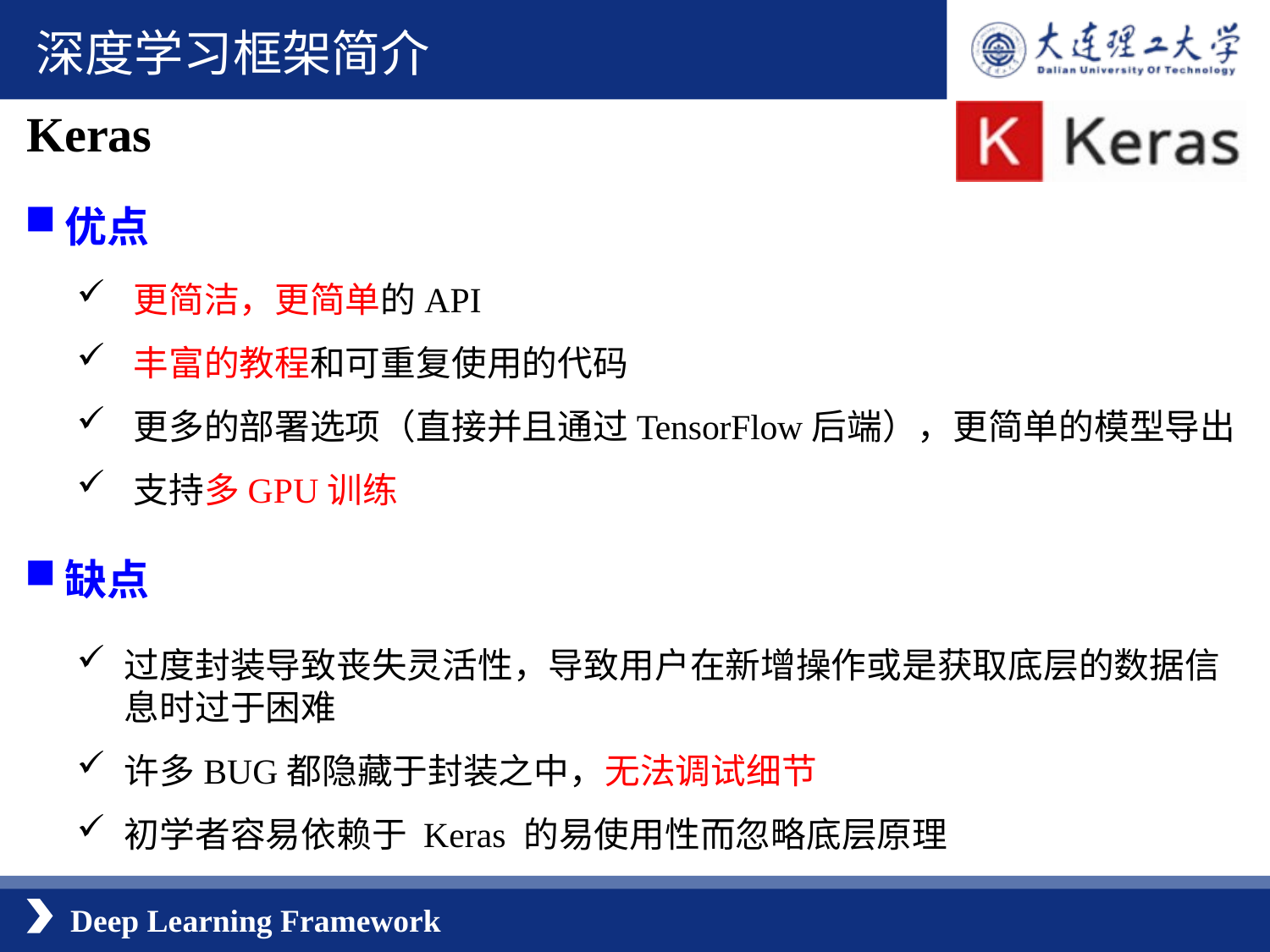

深度学习框架简介
Keras
优点
更简洁，更简单的API
丰富的教程和可重复使用的代码
更多的部署选项（直接并且通过TensorFlow后端），更简单的模型导出
支持多GPU训练

缺点
过度封装导致丧失灵活性，导致用户在新增操作或是获取底层的数据信息时过于困难
许多BUG都隐藏于封装之中，无法调试细节
初学者容易依赖于 Keras 的易使用性而忽略底层原理

Deep Learning Framework